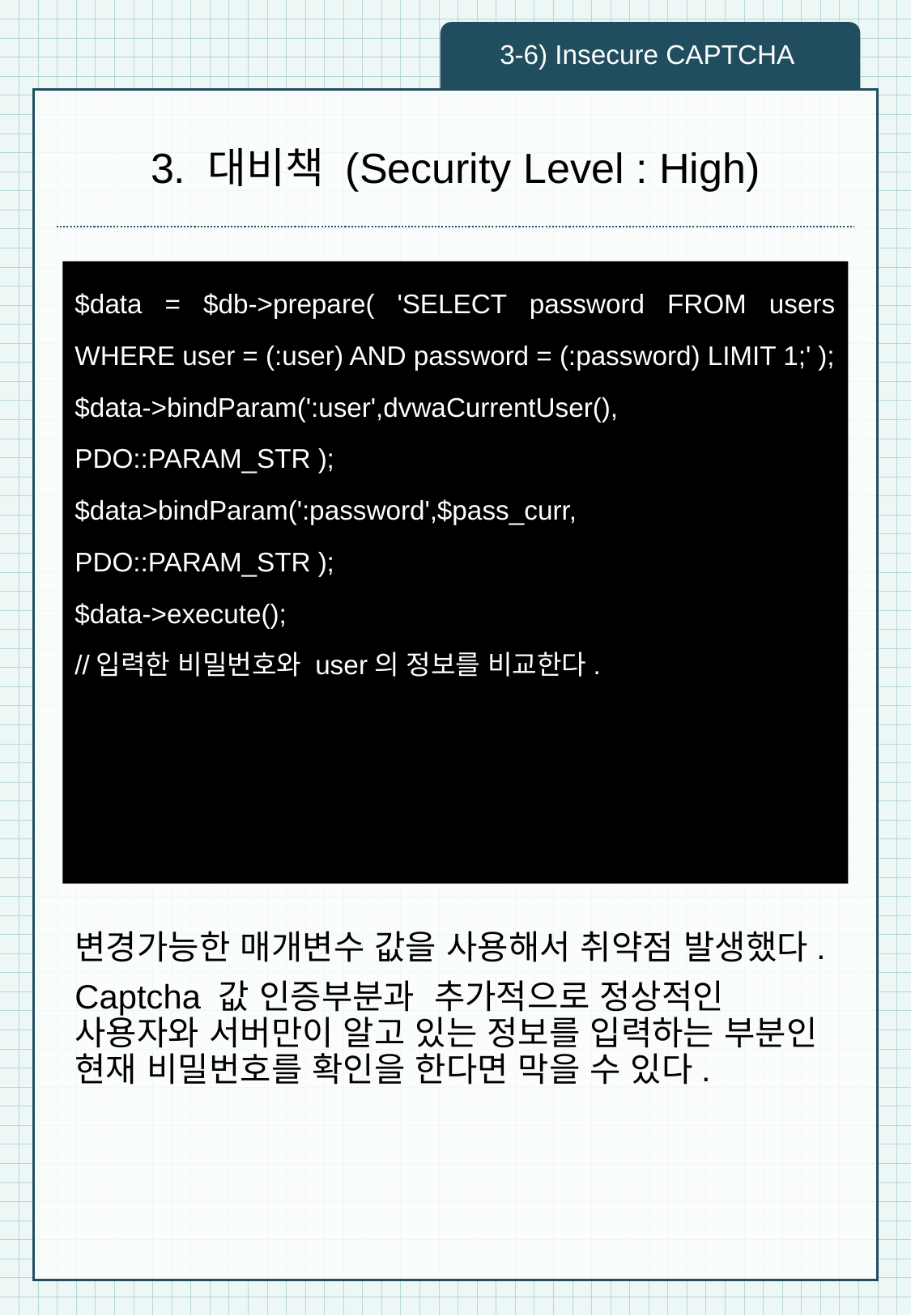

3-6) Insecure CAPTCHA

# 3. 대비책 (Security Level : High)
$data = $db->prepare( 'SELECT password FROM users WHERE user = (:user) AND password = (:password) LIMIT 1;' );
$data->bindParam(':user',dvwaCurrentUser(),
PDO::PARAM_STR );
$data>bindParam(':password',$pass_curr,
PDO::PARAM_STR );
$data->execute();
//입력한 비밀번호와 user의 정보를 비교한다.
변경가능한 매개변수 값을 사용해서 취약점 발생했다.
Captcha 값 인증부분과  추가적으로 정상적인 사용자와 서버만이 알고 있는 정보를 입력하는 부분인 현재 비밀번호를 확인을 한다면 막을 수 있다.